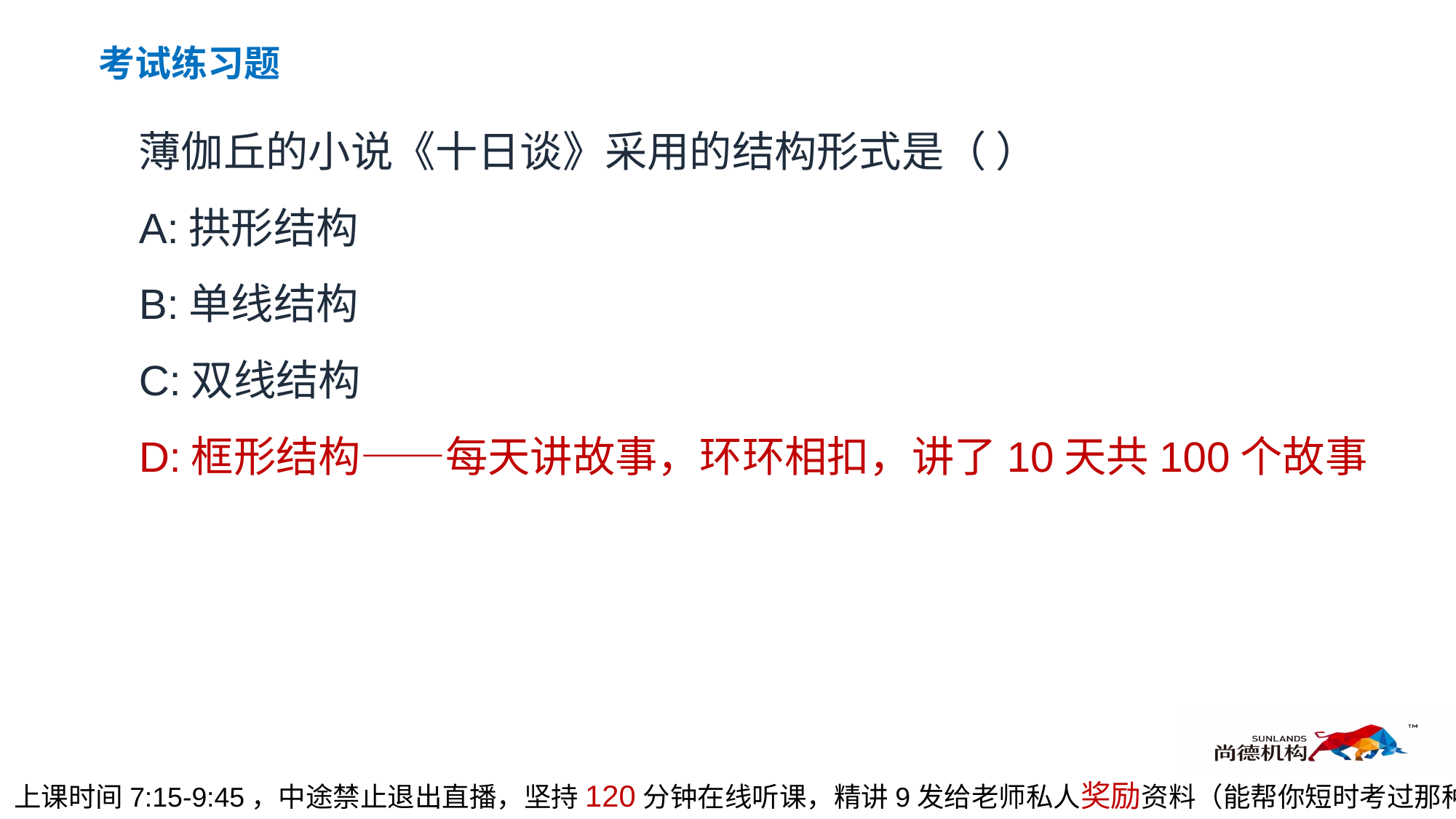

考试练习题
薄伽丘的小说《十日谈》采用的结构形式是（ ）
A:拱形结构
B:单线结构
C:双线结构
D:框形结构——每天讲故事，环环相扣，讲了10天共100个故事